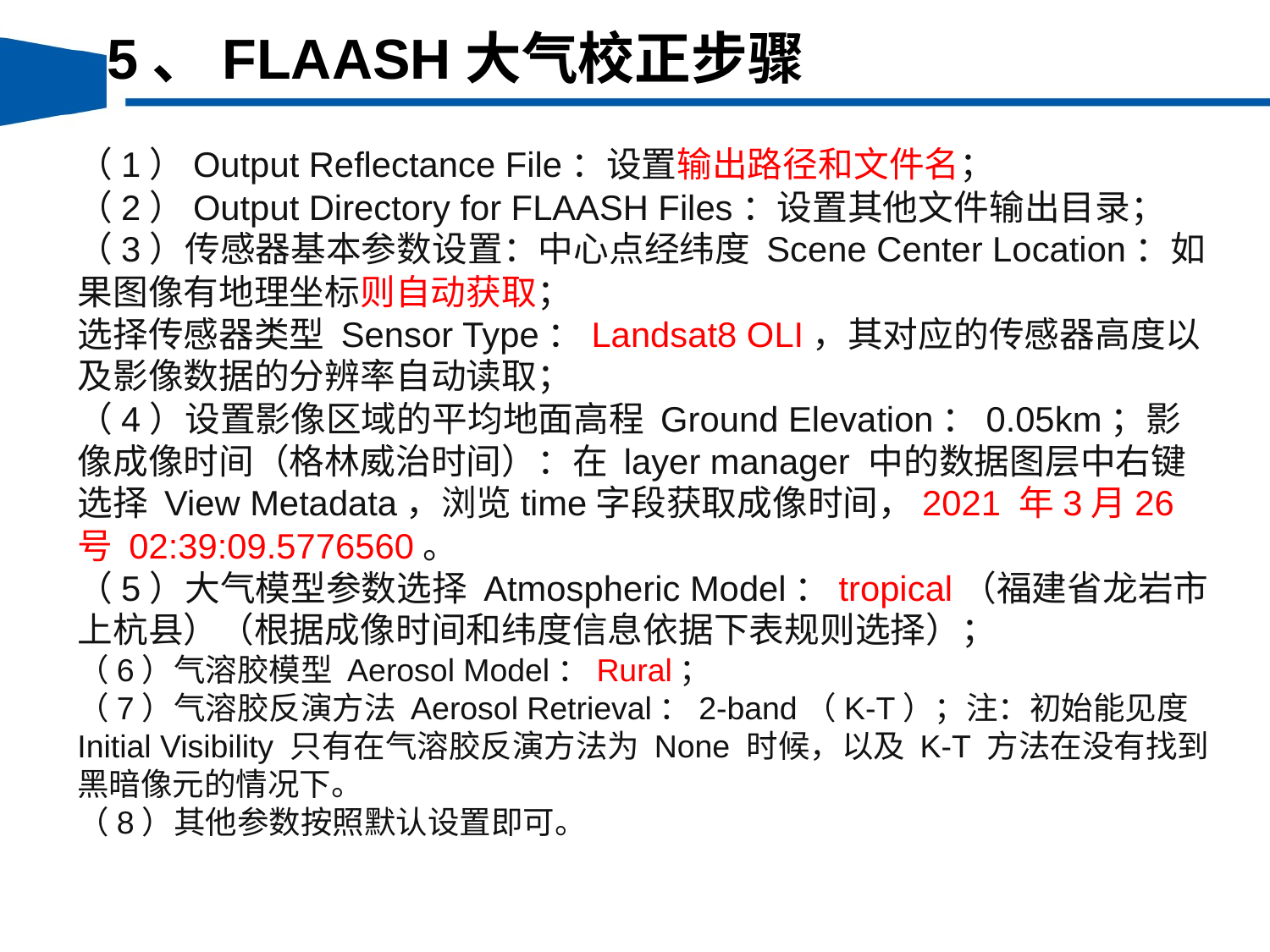

5、FLAASH大气校正步骤
（1）Output Reflectance File：设置输出路径和文件名；
（2）Output Directory for FLAASH Files：设置其他文件输出目录；
（3）传感器基本参数设置：中心点经纬度 Scene Center Location：如果图像有地理坐标则自动获取；
选择传感器类型 Sensor Type：Landsat8 OLI，其对应的传感器高度以及影像数据的分辨率自动读取；
（4）设置影像区域的平均地面高程 Ground Elevation：0.05km；影像成像时间（格林威治时间）：在 layer manager 中的数据图层中右键选择 View Metadata，浏览time字段获取成像时间，2021 年3月26号 02:39:09.5776560。
（5）大气模型参数选择 Atmospheric Model：tropical（福建省龙岩市上杭县）（根据成像时间和纬度信息依据下表规则选择）；
（6）气溶胶模型 Aerosol Model：Rural；
（7）气溶胶反演方法 Aerosol Retrieval：2-band（K-T）；注：初始能见度 Initial Visibility 只有在气溶胶反演方法为 None 时候，以及 K-T 方法在没有找到黑暗像元的情况下。
（8）其他参数按照默认设置即可。